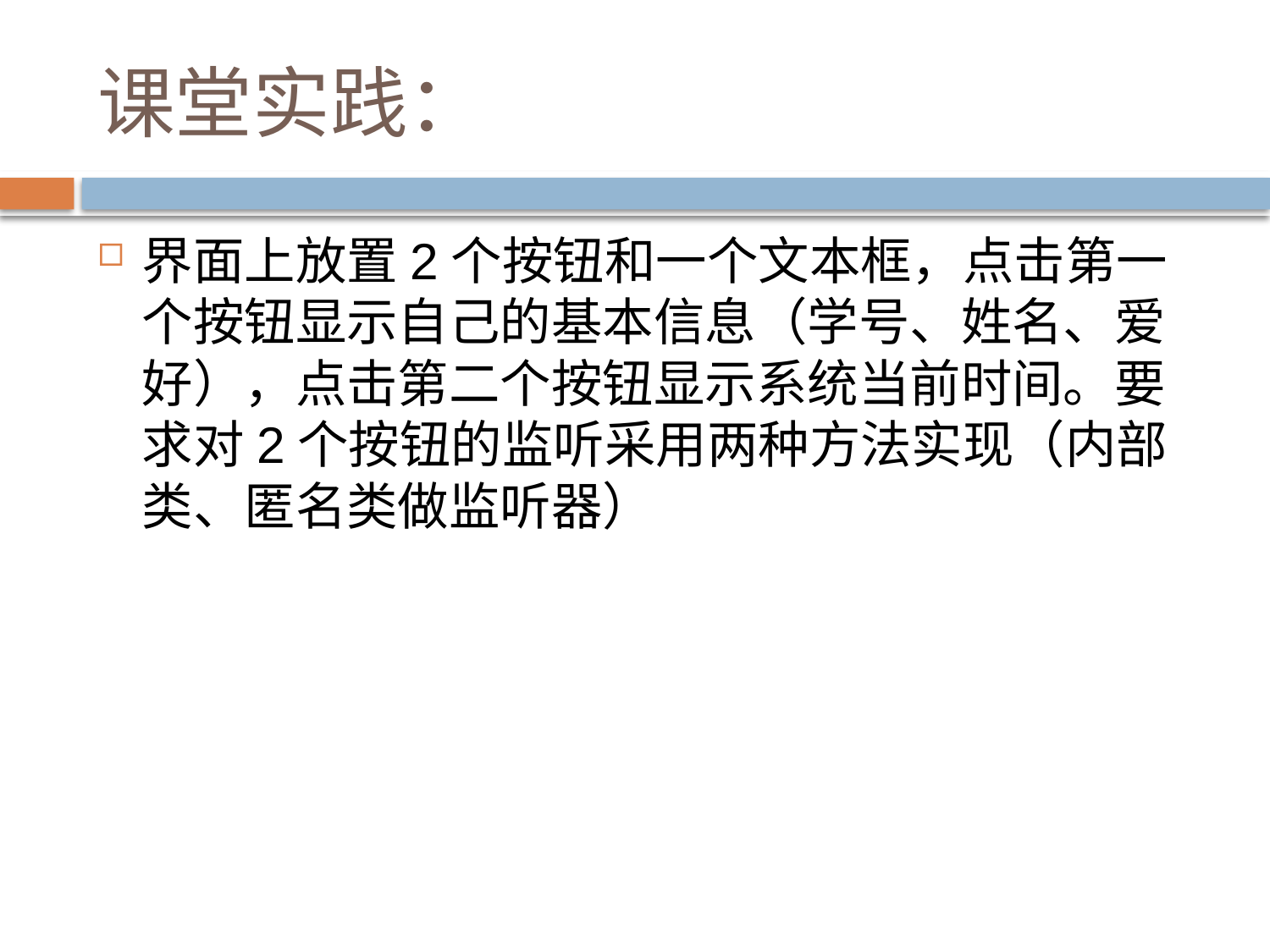

# 课堂实践：
界面上放置2个按钮和一个文本框，点击第一个按钮显示自己的基本信息（学号、姓名、爱好），点击第二个按钮显示系统当前时间。要求对2个按钮的监听采用两种方法实现（内部类、匿名类做监听器）